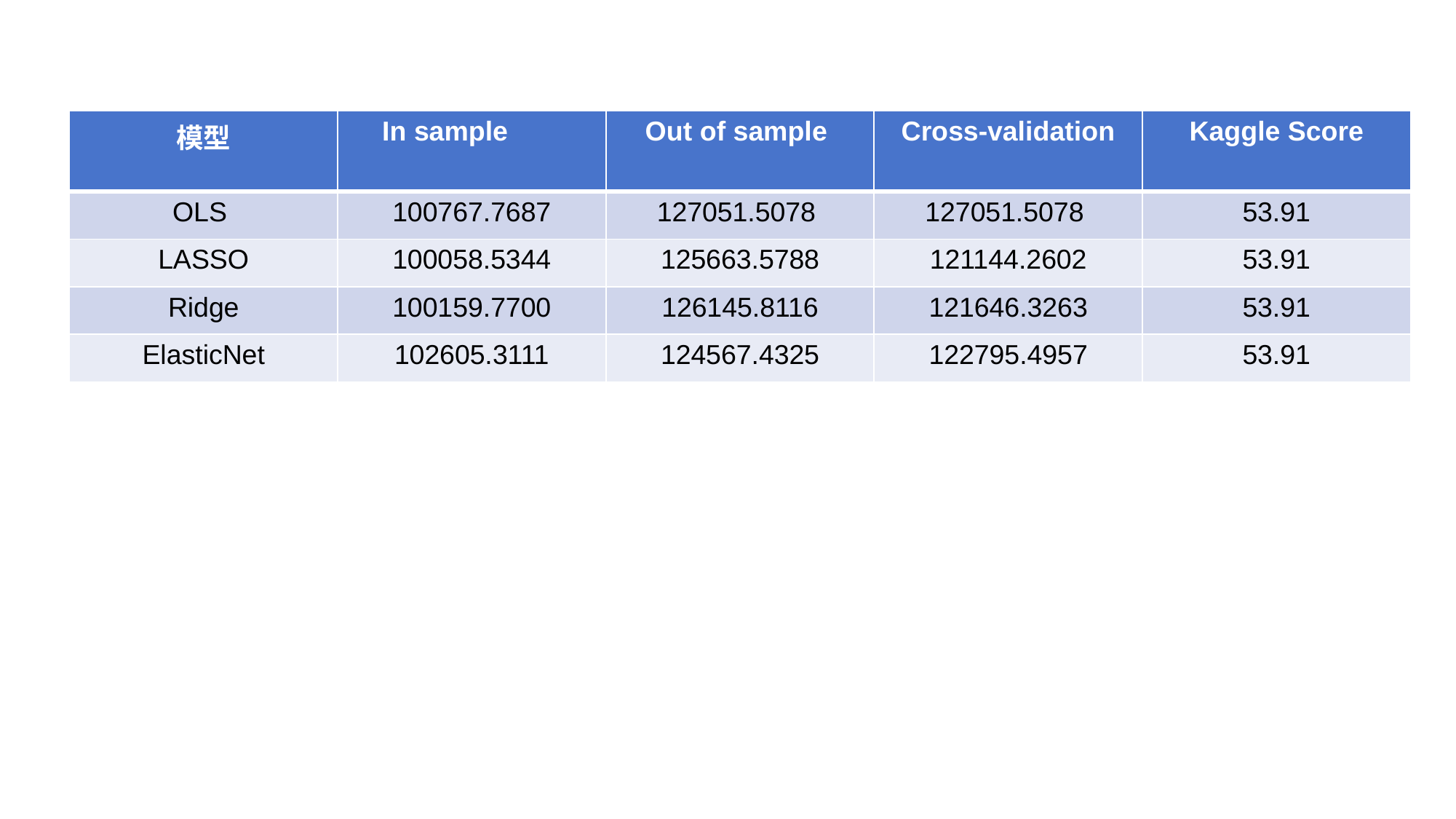

| 模型 | In sample | Out of sample | Cross-validation | Kaggle Score |
| --- | --- | --- | --- | --- |
| OLS | 100767.7687 | 127051.5078 | 127051.5078 | 53.91 |
| LASSO | 100058.5344 | 125663.5788 | 121144.2602 | 53.91 |
| Ridge | 100159.7700 | 126145.8116 | 121646.3263 | 53.91 |
| ElasticNet | 102605.3111 | 124567.4325 | 122795.4957 | 53.91 |